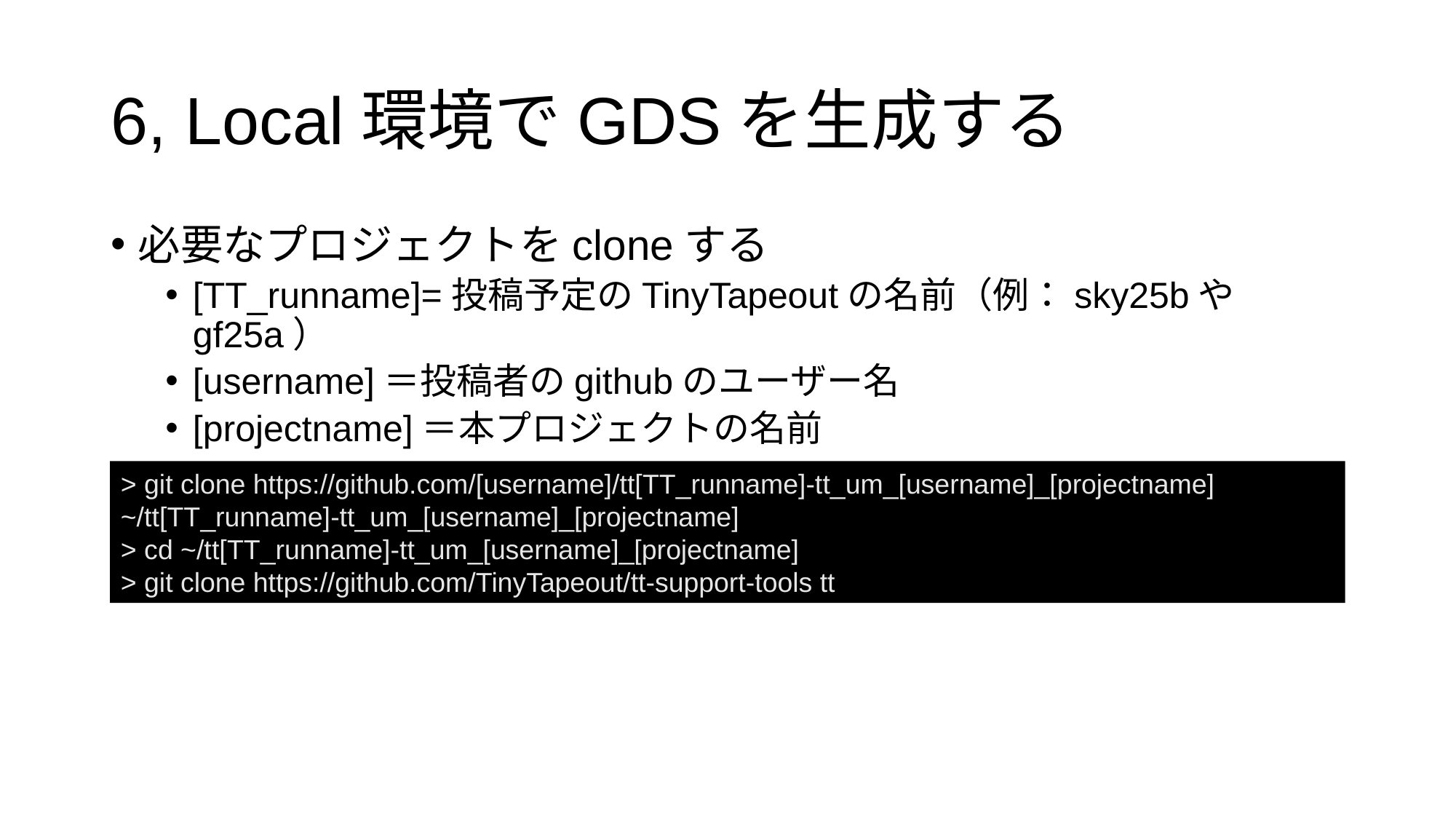

# 6, Local環境でGDSを生成する
必要なプロジェクトをcloneする
[TT_runname]=投稿予定のTinyTapeoutの名前（例：sky25bやgf25a）
[username]＝投稿者のgithubのユーザー名
[projectname]＝本プロジェクトの名前
> git clone https://github.com/[username]/tt[TT_runname]-tt_um_[username]_[projectname] ~/tt[TT_runname]-tt_um_[username]_[projectname]
> cd ~/tt[TT_runname]-tt_um_[username]_[projectname]
> git clone https://github.com/TinyTapeout/tt-support-tools tt